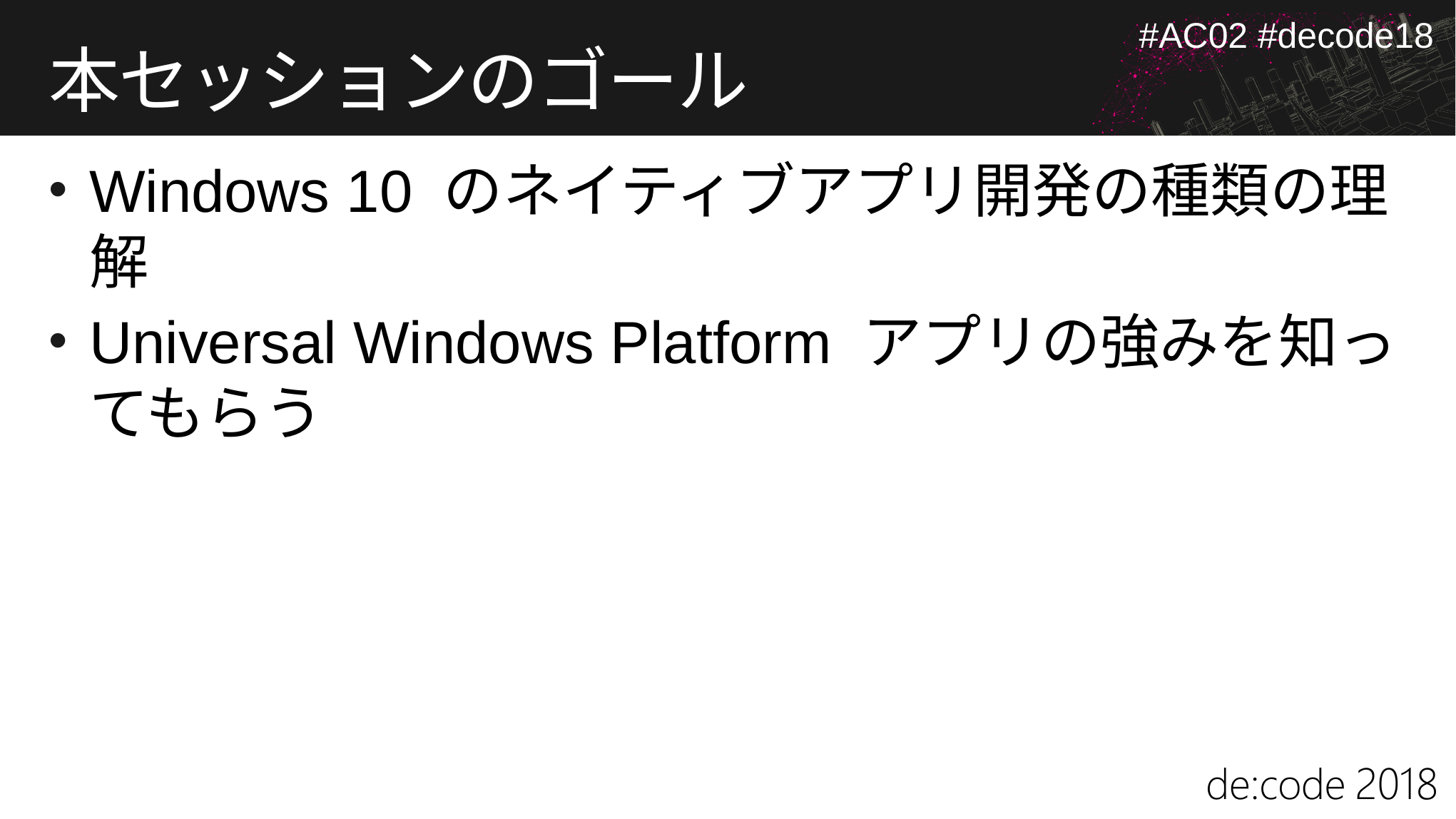

# 本セッションのゴール
Windows 10 のネイティブアプリ開発の種類の理解
Universal Windows Platform アプリの強みを知ってもらう